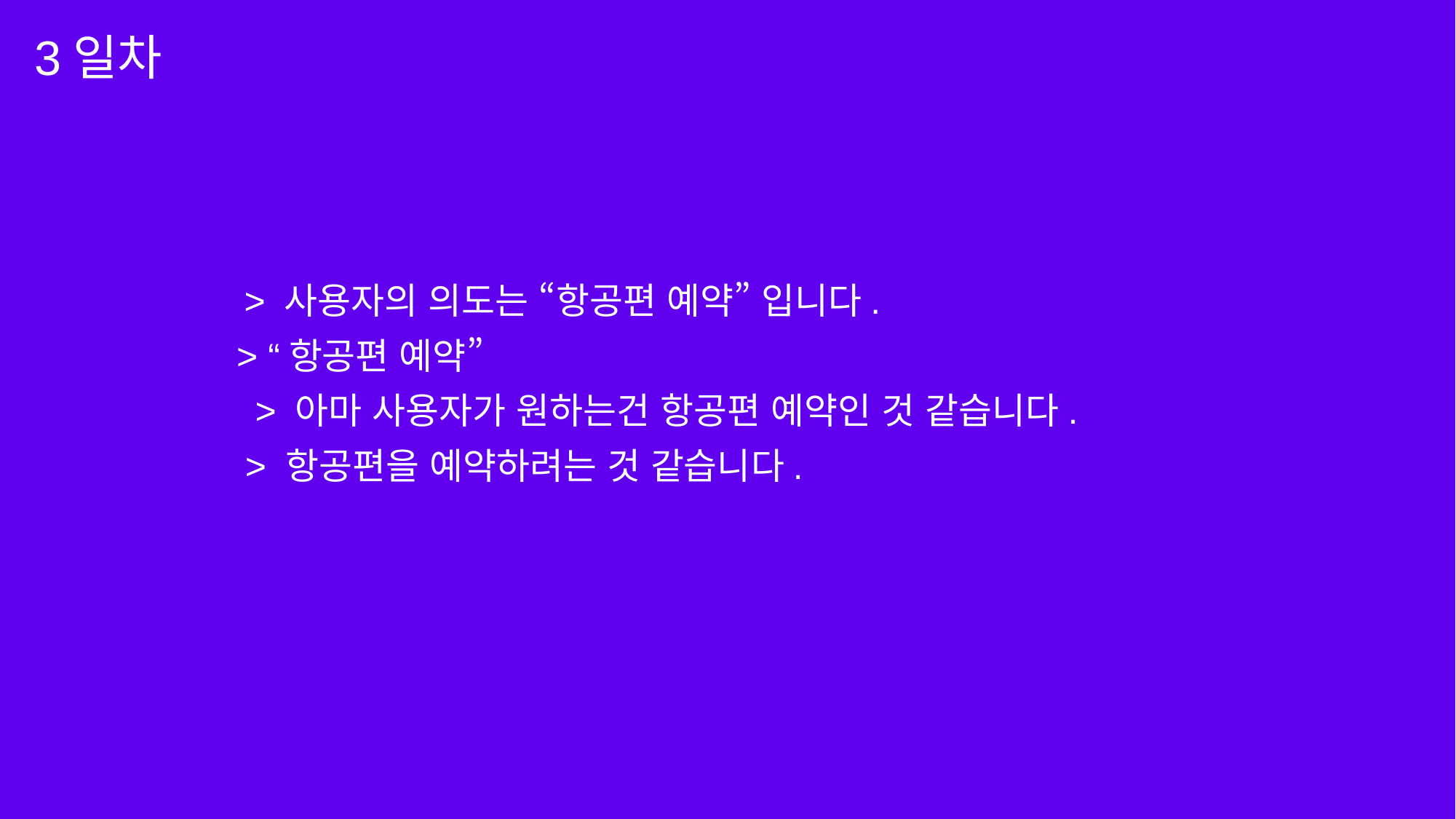

3일차
> 사용자의 의도는 “항공편 예약” 입니다.
> “항공편 예약”
> 아마 사용자가 원하는건 항공편 예약인 것 같습니다.
> 항공편을 예약하려는 것 같습니다.